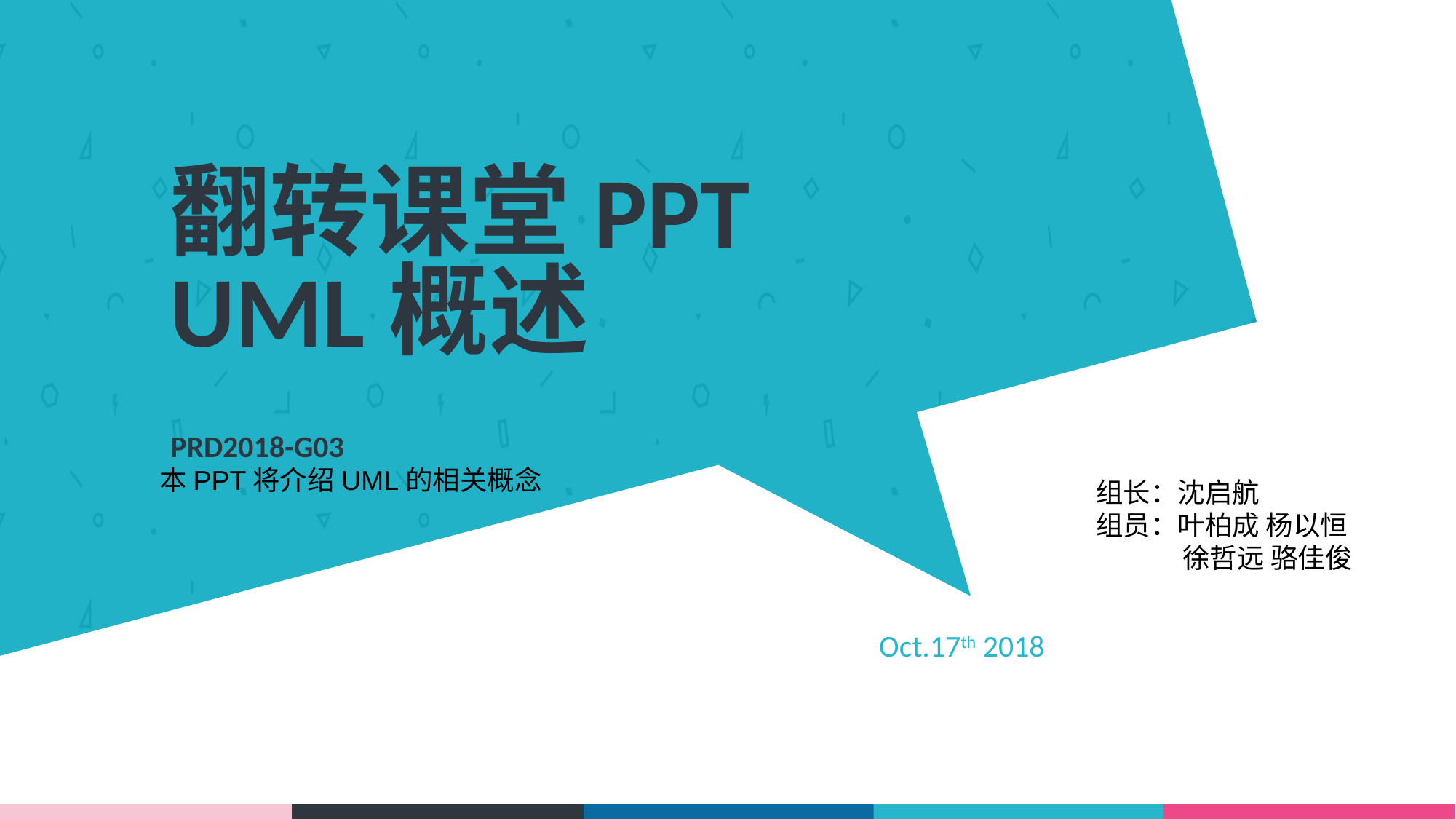

翻转课堂PPT
UML概述
PRD2018-G03
本PPT将介绍UML的相关概念
组长：沈启航
组员：叶柏成 杨以恒
             徐哲远 骆佳俊
Oct.17th 2018